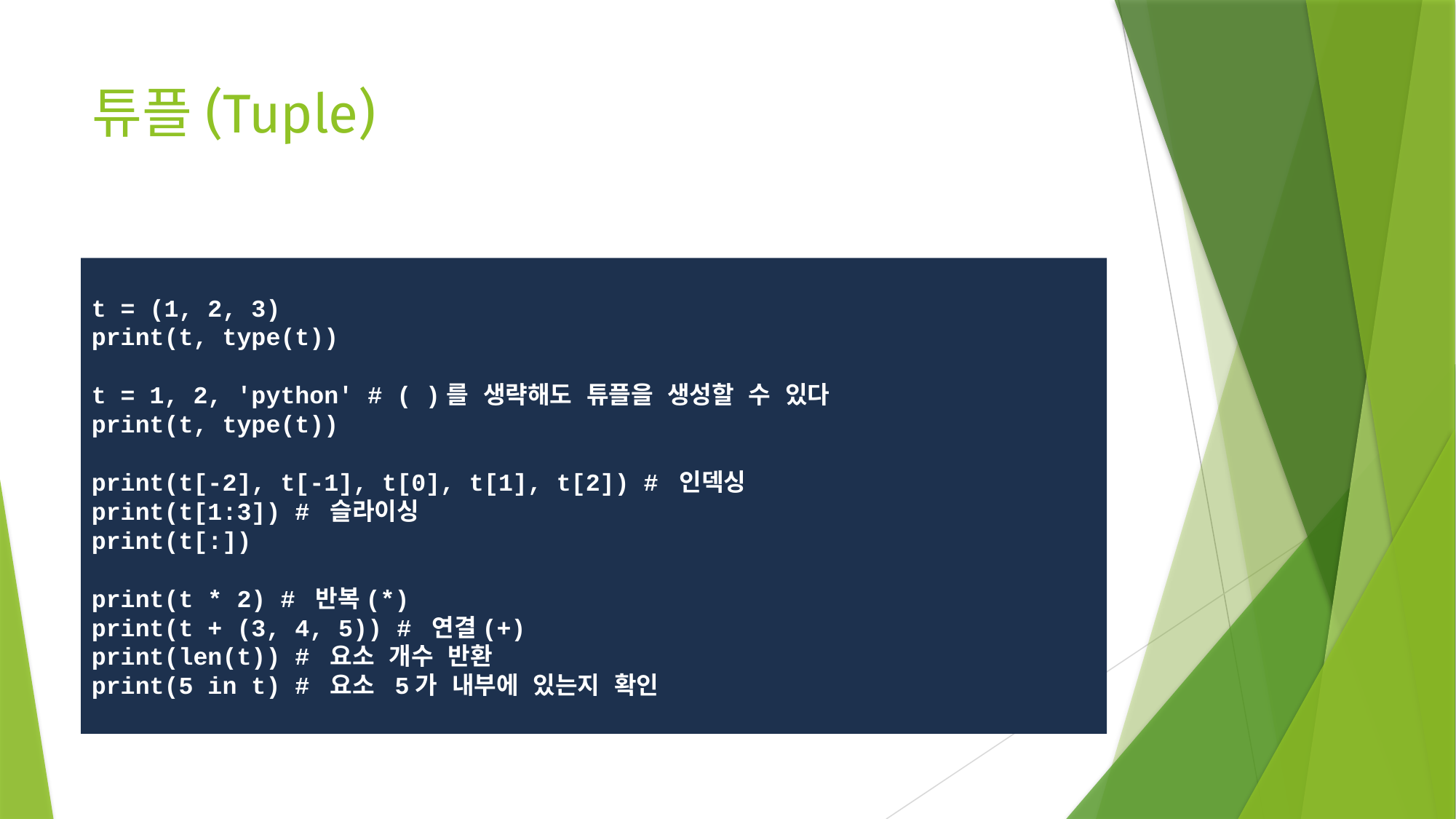

# 튜플(Tuple)

t = (1, 2, 3)
print(t, type(t))
t = 1, 2, 'python' # ( )를 생략해도 튜플을 생성할 수 있다
print(t, type(t))
print(t[-2], t[-1], t[0], t[1], t[2]) # 인덱싱
print(t[1:3]) # 슬라이싱
print(t[:])
print(t * 2) # 반복(*)
print(t + (3, 4, 5)) # 연결(+)
print(len(t)) # 요소 개수 반환
print(5 in t) # 요소 5가 내부에 있는지 확인